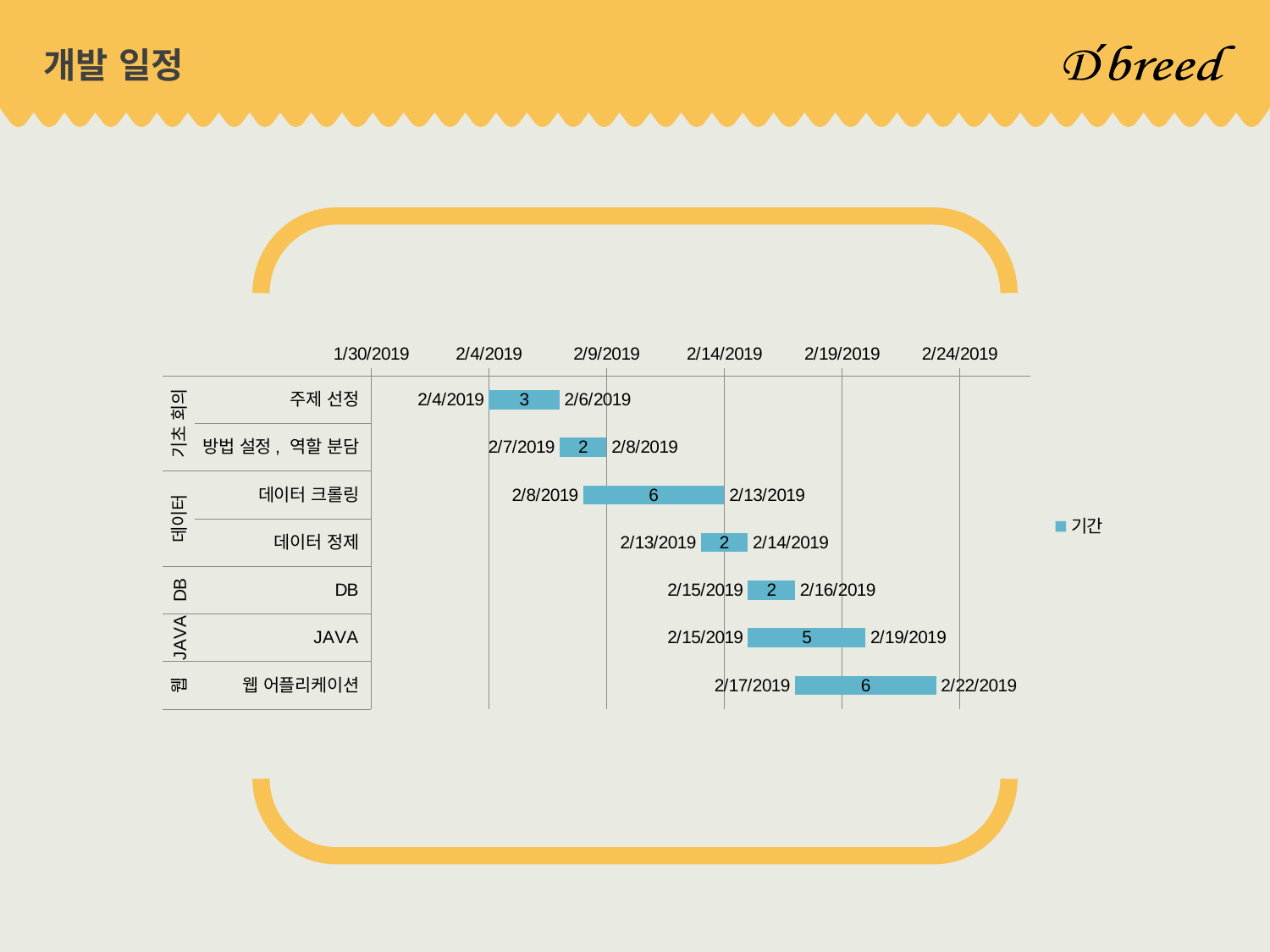

# 개발 일정

### Chart

| Category | 시작일 | 기간 | 종료일 |
|---|---|---|---|
| 주제 선정 | 43500.0 | 3.0 | 43502.0 |
| 방법 설정, 역할 분담 | 43503.0 | 2.0 | 43504.0 |
| 데이터 크롤링 | 43504.0 | 6.0 | 43509.0 |
| 데이터 정제 | 43509.0 | 2.0 | 43510.0 |
| DB | 43511.0 | 2.0 | 43512.0 |
| JAVA | 43511.0 | 5.0 | 43515.0 |
| 웹 어플리케이션 | 43513.0 | 6.0 | 43518.0 |